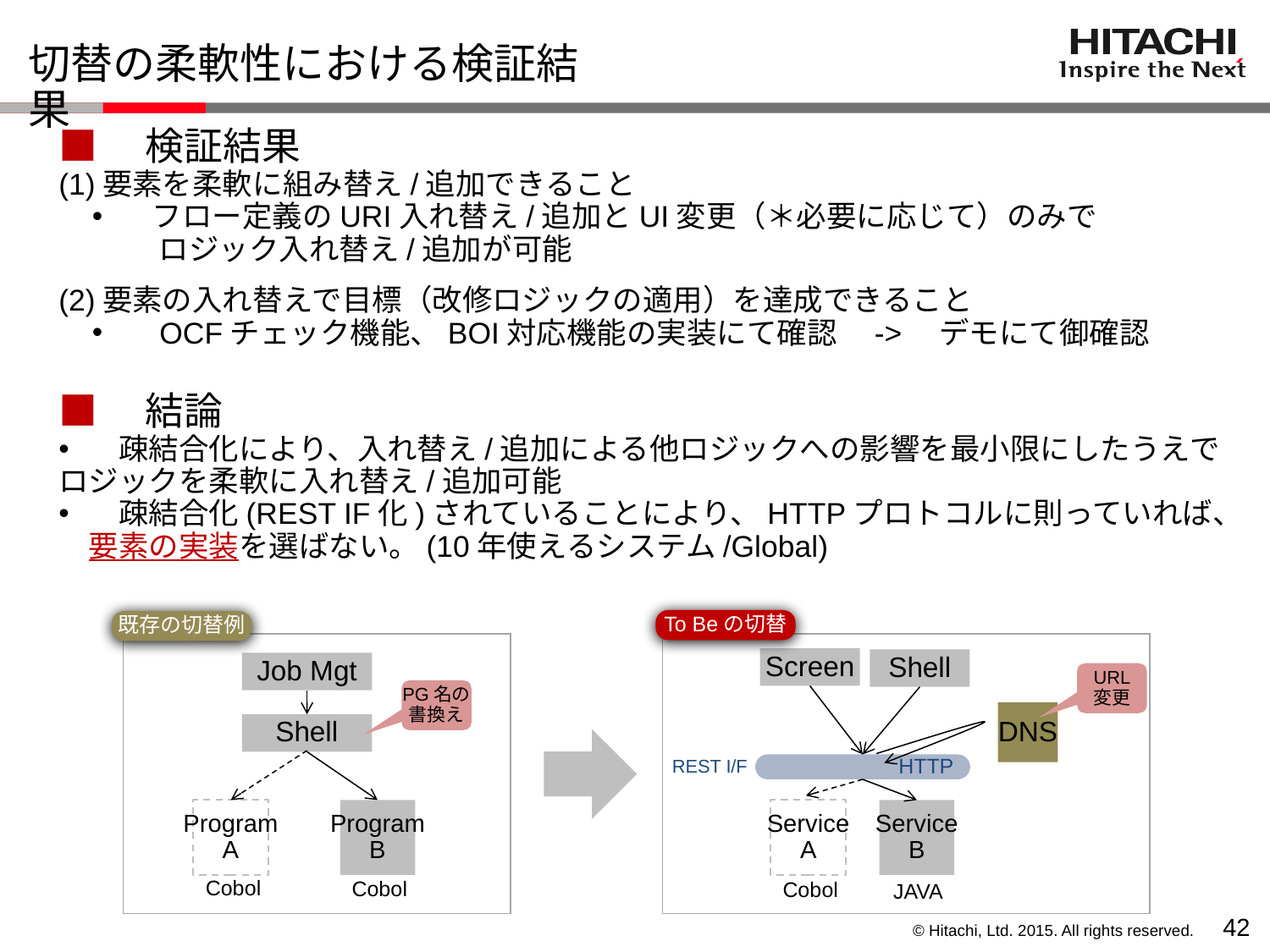

# 切替の柔軟性における検証結果
■　検証結果
(1)要素を柔軟に組み替え/追加できること
　フロー定義のURI入れ替え/追加とUI変更（＊必要に応じて）のみで
　 ロジック入れ替え/追加が可能

(2)要素の入れ替えで目標（改修ロジックの適用）を達成できること
　OCFチェック機能、BOI対応機能の実装にて確認　->　デモにて御確認
■　結論
　疎結合化により、入れ替え/追加による他ロジックへの影響を最小限にしたうえで
ロジックを柔軟に入れ替え/追加可能
　疎結合化(REST IF化)されていることにより、HTTPプロトコルに則っていれば、要素の実装を選ばない。(10年使えるシステム/Global)

To Beの切替
既存の切替例

Screen
Shell
Job Mgt
URL
変更
PG名の
書換え
DNS
Shell

REST I/F
HTTP
Program
A
Program
B
Service
A
Service
B
Cobol
Cobol
Cobol
JAVA
42